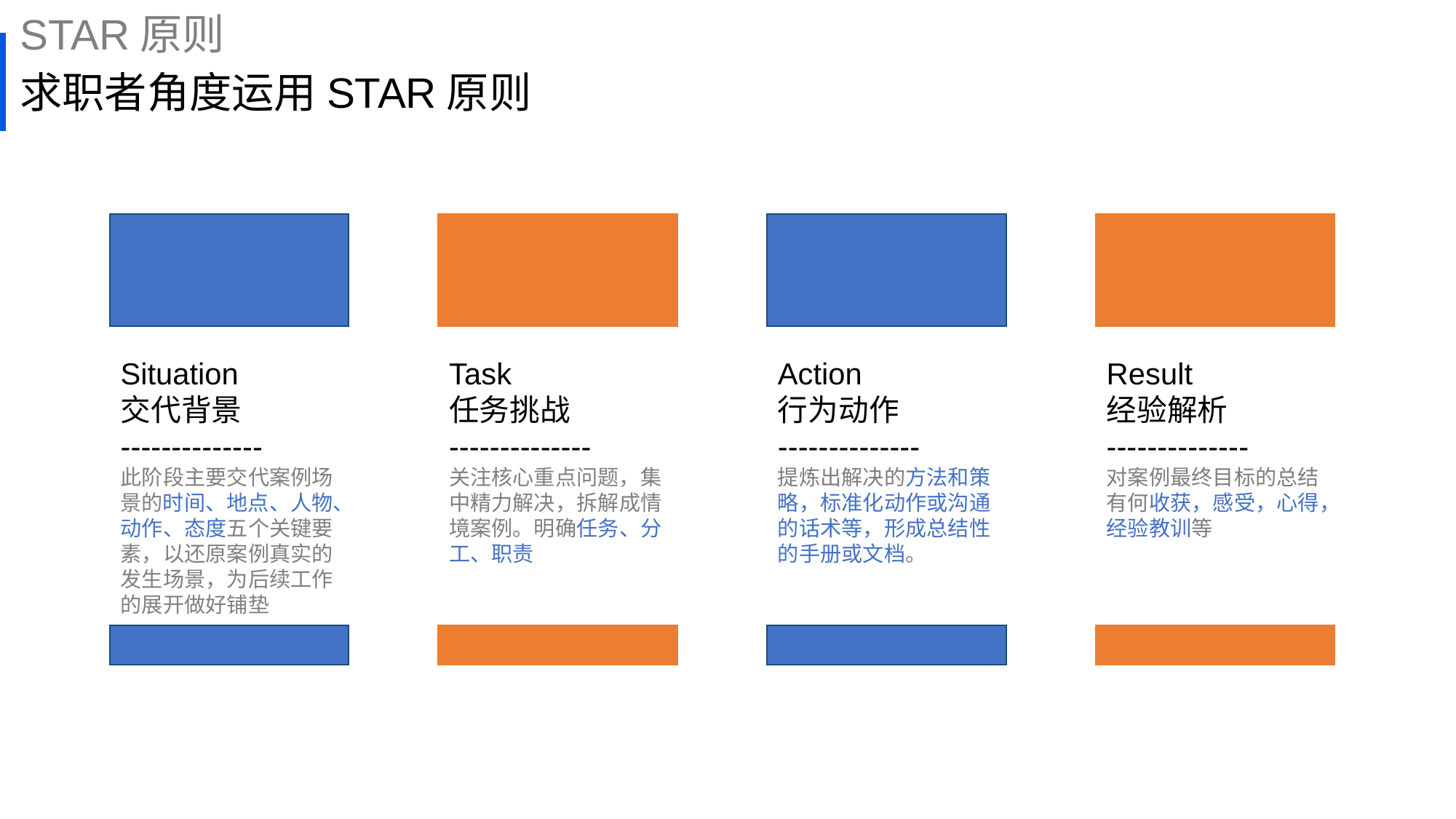

STAR原则
# 求职者角度运用STAR原则

Situation
交代背景
--------------
此阶段主要交代案例场景的时间、地点、人物、动作、态度五个关键要素，以还原案例真实的发生场景，为后续工作的展开做好铺垫

Task
任务挑战
--------------
关注核心重点问题，集中精力解决，拆解成情境案例。明确任务、分工、职责

Action
行为动作
--------------
提炼出解决的方法和策略，标准化动作或沟通的话术等，形成总结性的手册或文档。

Result
经验解析
--------------
对案例最终目标的总结
有何收获，感受，心得，经验教训等